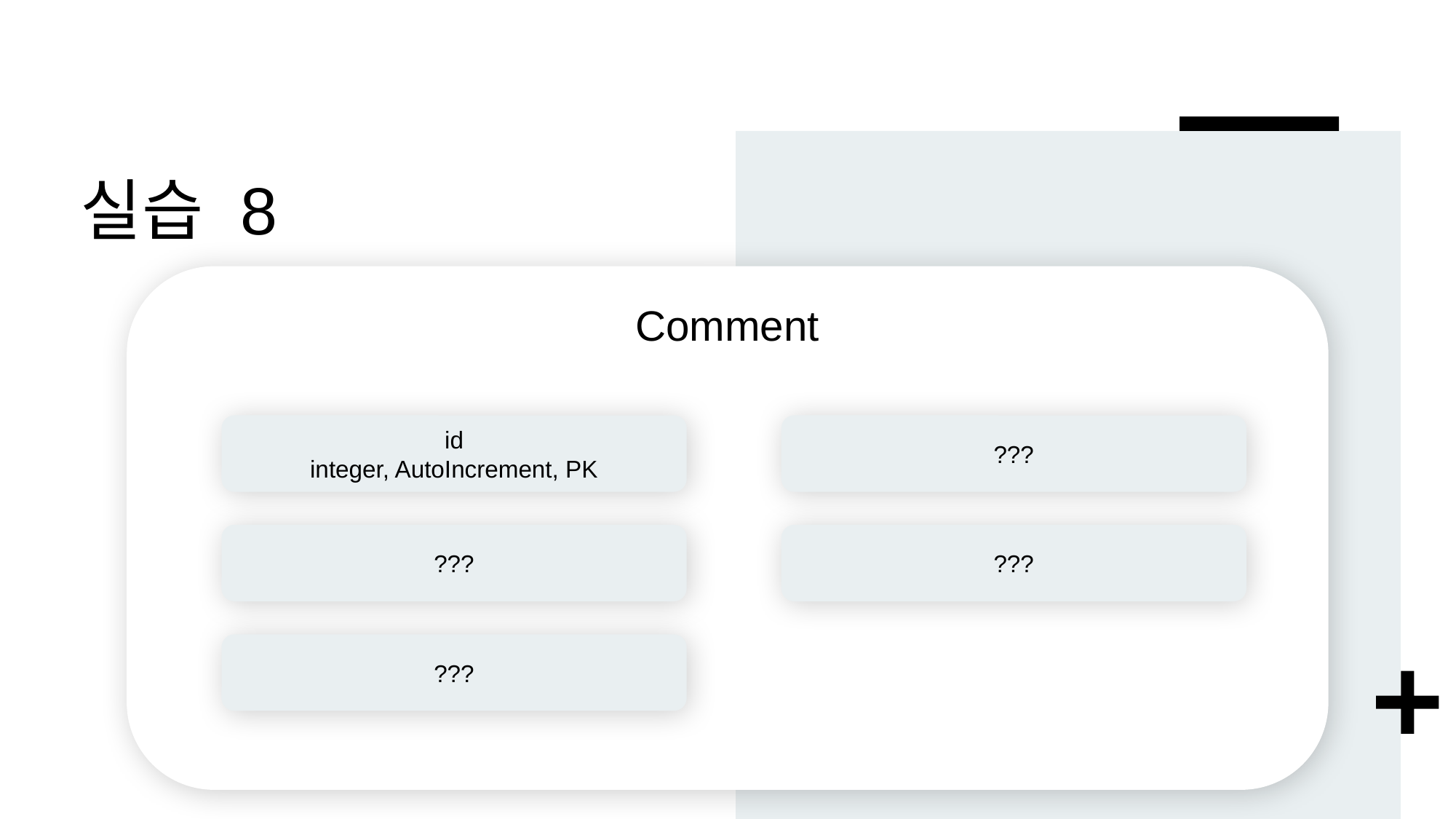

# 실습 8
Comment

id
integer, AutoIncrement, PK
???
???
???
???